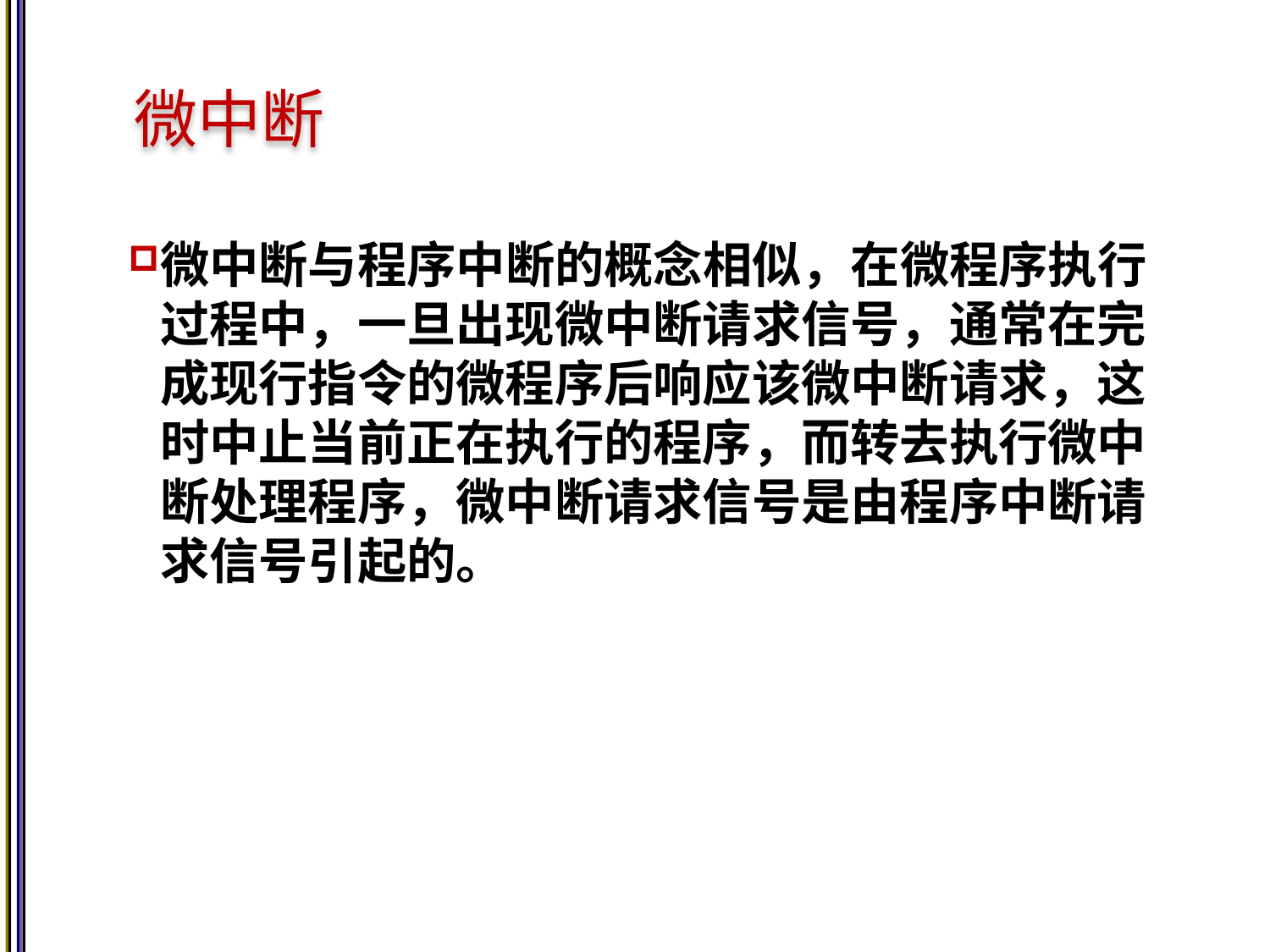

# 微中断
微中断与程序中断的概念相似，在微程序执行过程中，一旦出现微中断请求信号，通常在完成现行指令的微程序后响应该微中断请求，这时中止当前正在执行的程序，而转去执行微中断处理程序，微中断请求信号是由程序中断请求信号引起的。
93